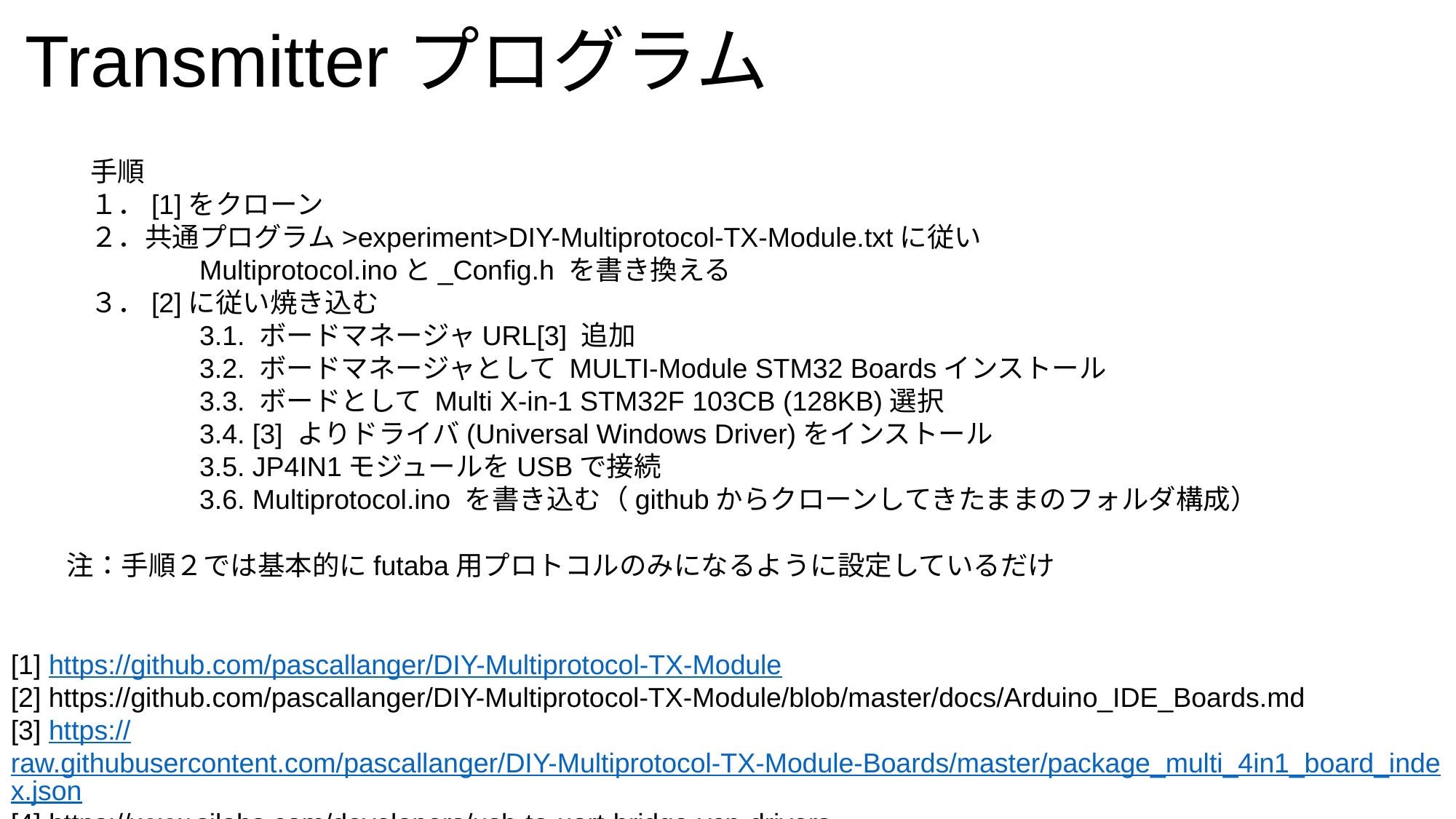

Transmitterプログラム
手順
１．[1]をクローン
２．共通プログラム>experiment>DIY-Multiprotocol-TX-Module.txtに従い
	Multiprotocol.inoと_Config.h を書き換える
３．[2]に従い焼き込む
	3.1. ボードマネージャURL[3] 追加
	3.2. ボードマネージャとして MULTI-Module STM32 Boardsインストール
	3.3. ボードとして Multi X-in-1 STM32F 103CB (128KB)選択
	3.4. [3] よりドライバ(Universal Windows Driver)をインストール
	3.5. JP4IN1モジュールをUSBで接続
	3.6. Multiprotocol.ino を書き込む（githubからクローンしてきたままのフォルダ構成）

注：手順２では基本的にfutaba用プロトコルのみになるように設定しているだけ
[1] https://github.com/pascallanger/DIY-Multiprotocol-TX-Module
[2] https://github.com/pascallanger/DIY-Multiprotocol-TX-Module/blob/master/docs/Arduino_IDE_Boards.md
[3] https://raw.githubusercontent.com/pascallanger/DIY-Multiprotocol-TX-Module-Boards/master/package_multi_4in1_board_index.json
[4] https://www.silabs.com/developers/usb-to-uart-bridge-vcp-drivers